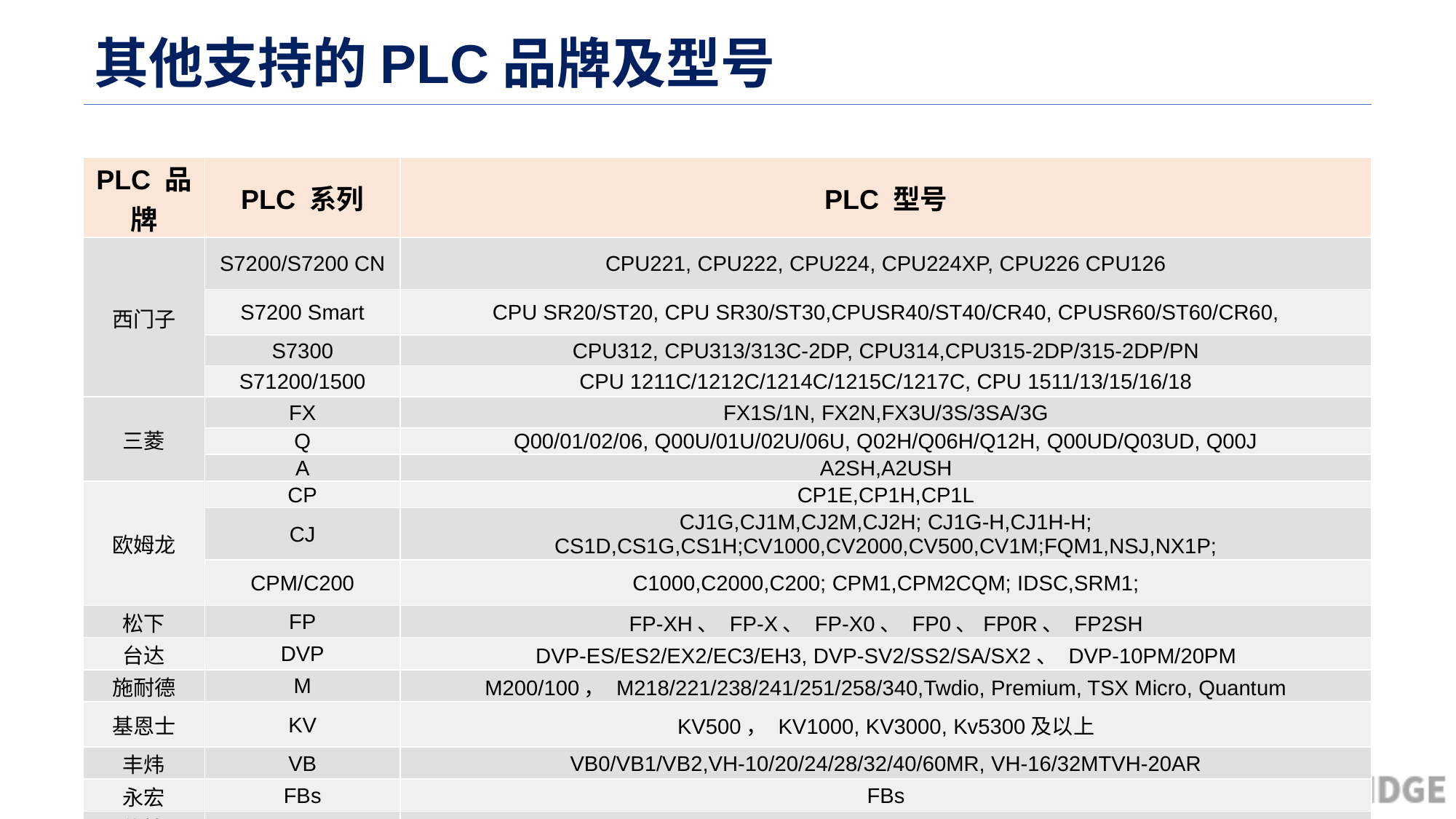

# 其他支持的PLC品牌及型号
| PLC 品牌 | PLC 系列 | PLC 型号 |
| --- | --- | --- |
| 西门子 | S7200/S7200 CN | CPU221, CPU222, CPU224, CPU224XP, CPU226 CPU126 |
|  | S7200 Smart | CPU SR20/ST20, CPU SR30/ST30,CPUSR40/ST40/CR40, CPUSR60/ST60/CR60, |
|  | S7300 | CPU312, CPU313/313C-2DP, CPU314,CPU315-2DP/315-2DP/PN |
|  | S71200/1500 | CPU 1211C/1212C/1214C/1215C/1217C, CPU 1511/13/15/16/18 |
| 三菱 | FX | FX1S/1N, FX2N,FX3U/3S/3SA/3G |
|  | Q | Q00/01/02/06, Q00U/01U/02U/06U, Q02H/Q06H/Q12H, Q00UD/Q03UD, Q00J |
|  | A | A2SH,A2USH |
| 欧姆龙 | CP | CP1E,CP1H,CP1L |
|  | CJ | CJ1G,CJ1M,CJ2M,CJ2H; CJ1G-H,CJ1H-H; CS1D,CS1G,CS1H;CV1000,CV2000,CV500,CV1M;FQM1,NSJ,NX1P; |
|  | CPM/C200 | C1000,C2000,C200; CPM1,CPM2CQM; IDSC,SRM1; |
| 松下 | FP | FP-XH、 FP-X、 FP-X0、 FP0、FP0R、 FP2SH |
| 台达 | DVP | DVP-ES/ES2/EX2/EC3/EH3, DVP-SV2/SS2/SA/SX2、 DVP-10PM/20PM |
| 施耐德 | M | M200/100， M218/221/238/241/251/258/340,Twdio, Premium, TSX Micro, Quantum |
| 基恩士 | KV | KV500， KV1000, KV3000, Kv5300及以上 |
| 丰炜 | VB | VB0/VB1/VB2,VH-10/20/24/28/32/40/60MR, VH-16/32MTVH-20AR |
| 永宏 | FBs | FBs |
| 信捷 | XC/XD | XC1/XC2/XC3/XC5/XCM/XCC, XD3 |
| Modbus |  | Modbus RTU/ASCII/TCP通讯 |